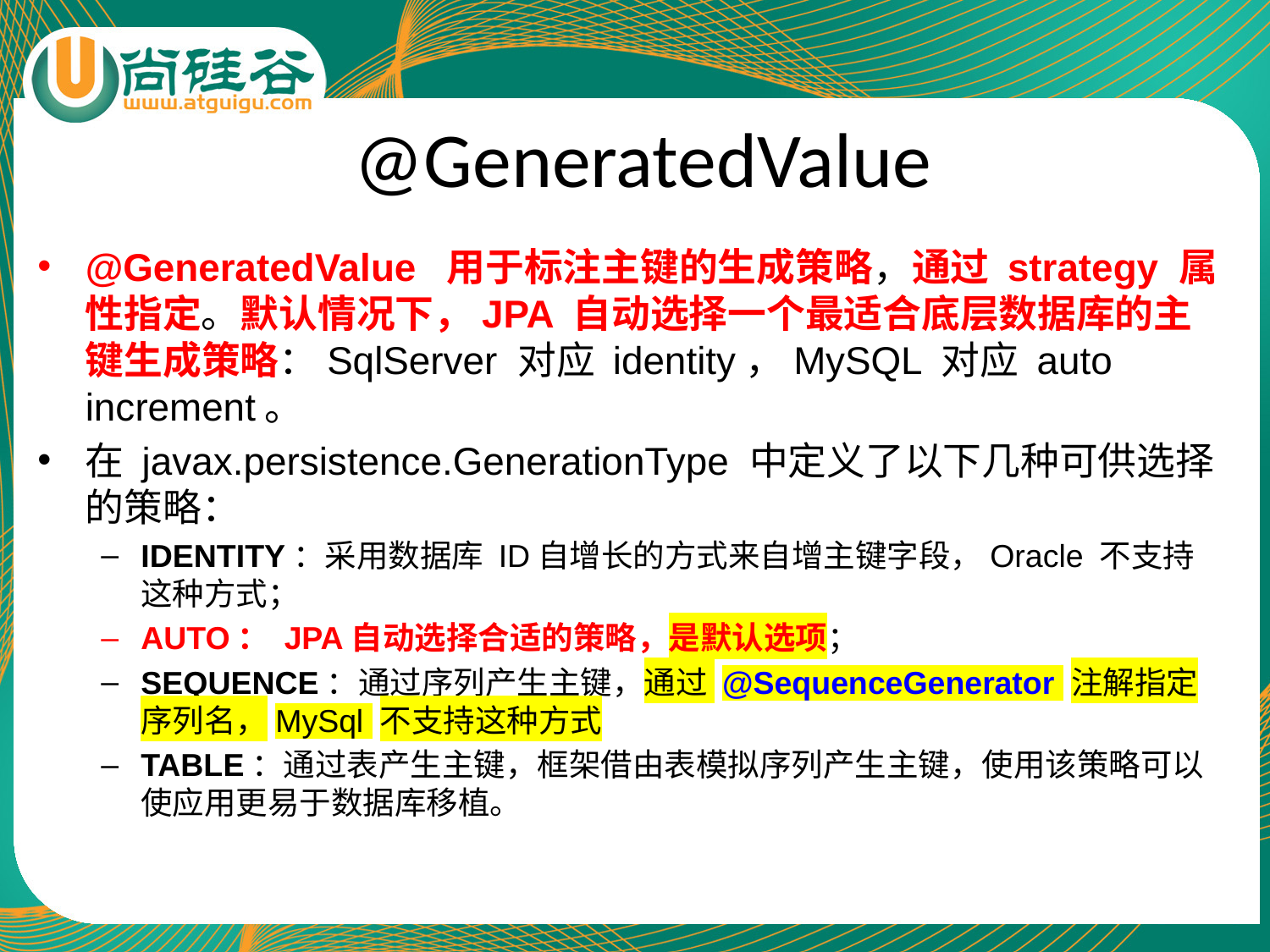

# @GeneratedValue
@GeneratedValue  用于标注主键的生成策略，通过 strategy 属性指定。默认情况下，JPA 自动选择一个最适合底层数据库的主键生成策略：SqlServer 对应 identity，MySQL 对应 auto increment。
在 javax.persistence.GenerationType 中定义了以下几种可供选择的策略：
IDENTITY：采用数据库 ID自增长的方式来自增主键字段，Oracle 不支持这种方式；
AUTO： JPA自动选择合适的策略，是默认选项；
SEQUENCE：通过序列产生主键，通过 @SequenceGenerator 注解指定序列名，MySql 不支持这种方式
TABLE：通过表产生主键，框架借由表模拟序列产生主键，使用该策略可以使应用更易于数据库移植。